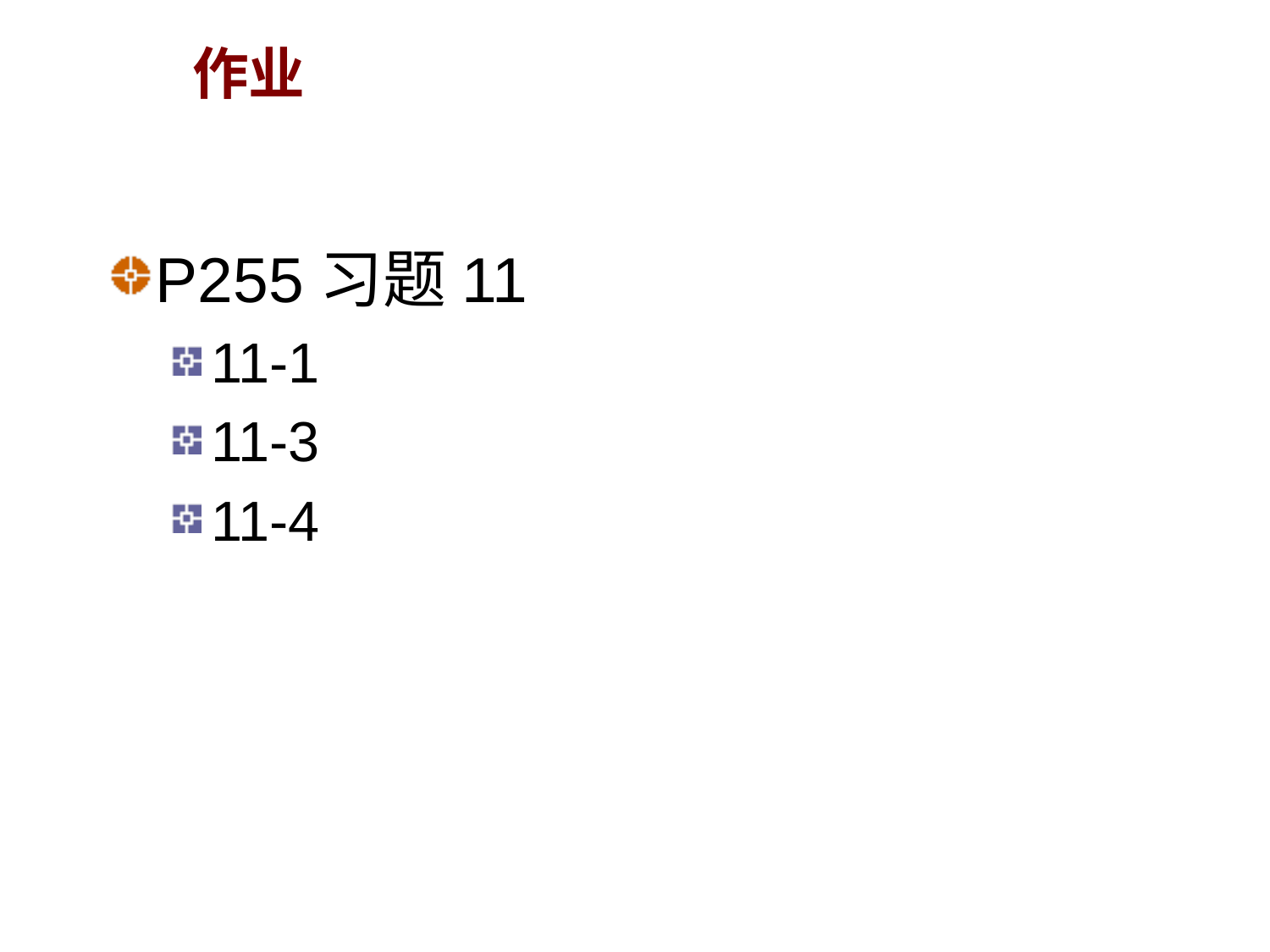

# 作业
P255习题11
11-1
11-3
11-4

62